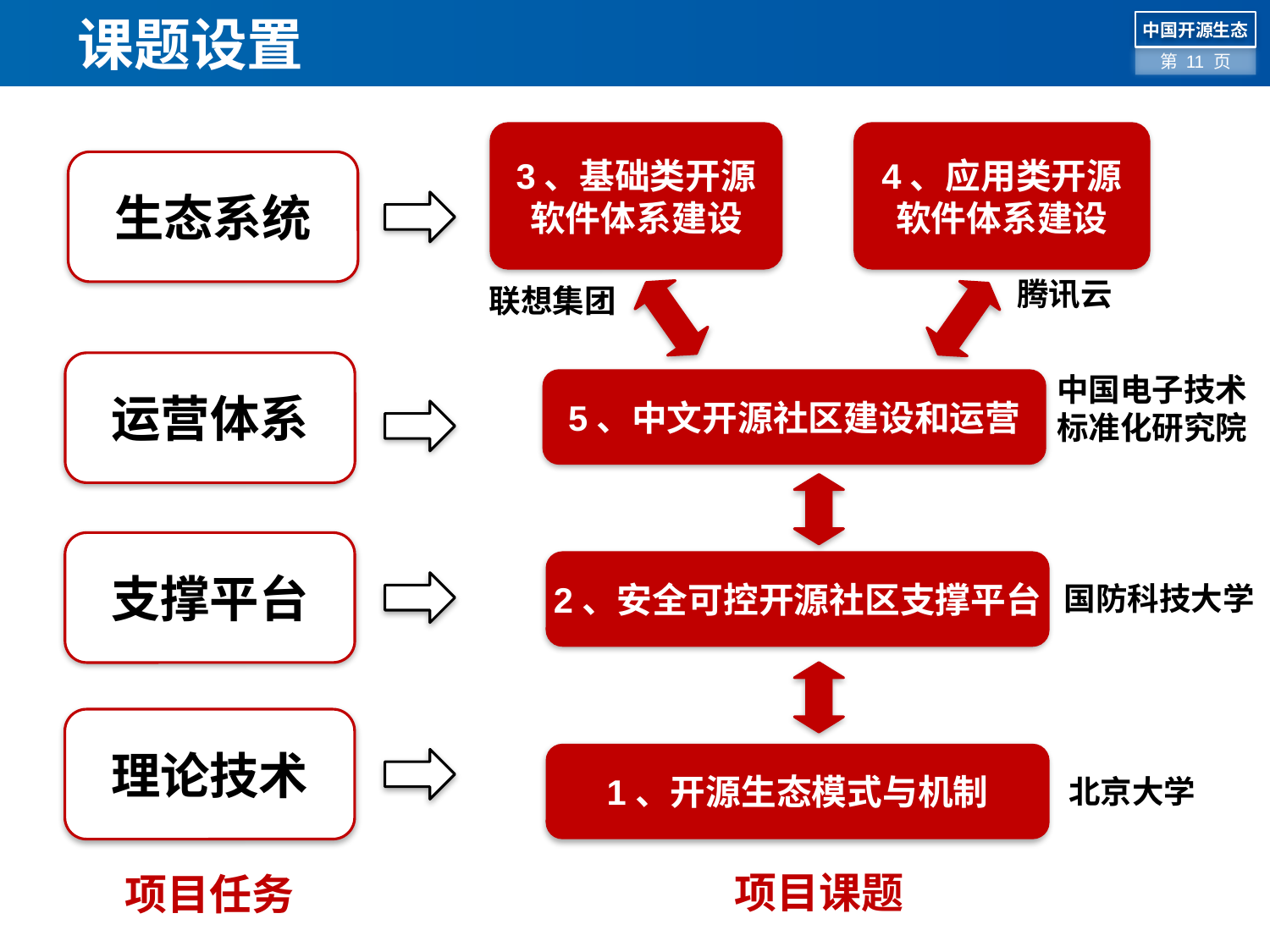

# 课题设置
4、应用类开源
软件体系建设
3、基础类开源
软件体系建设
生态系统

腾讯云

联想集团

运营体系
中国电子技术标准化研究院
5、中文开源社区建设和运营

支撑平台
2、安全可控开源社区支撑平台

国防科技大学

理论技术
1、开源生态模式与机制

北京大学
项目课题
项目任务